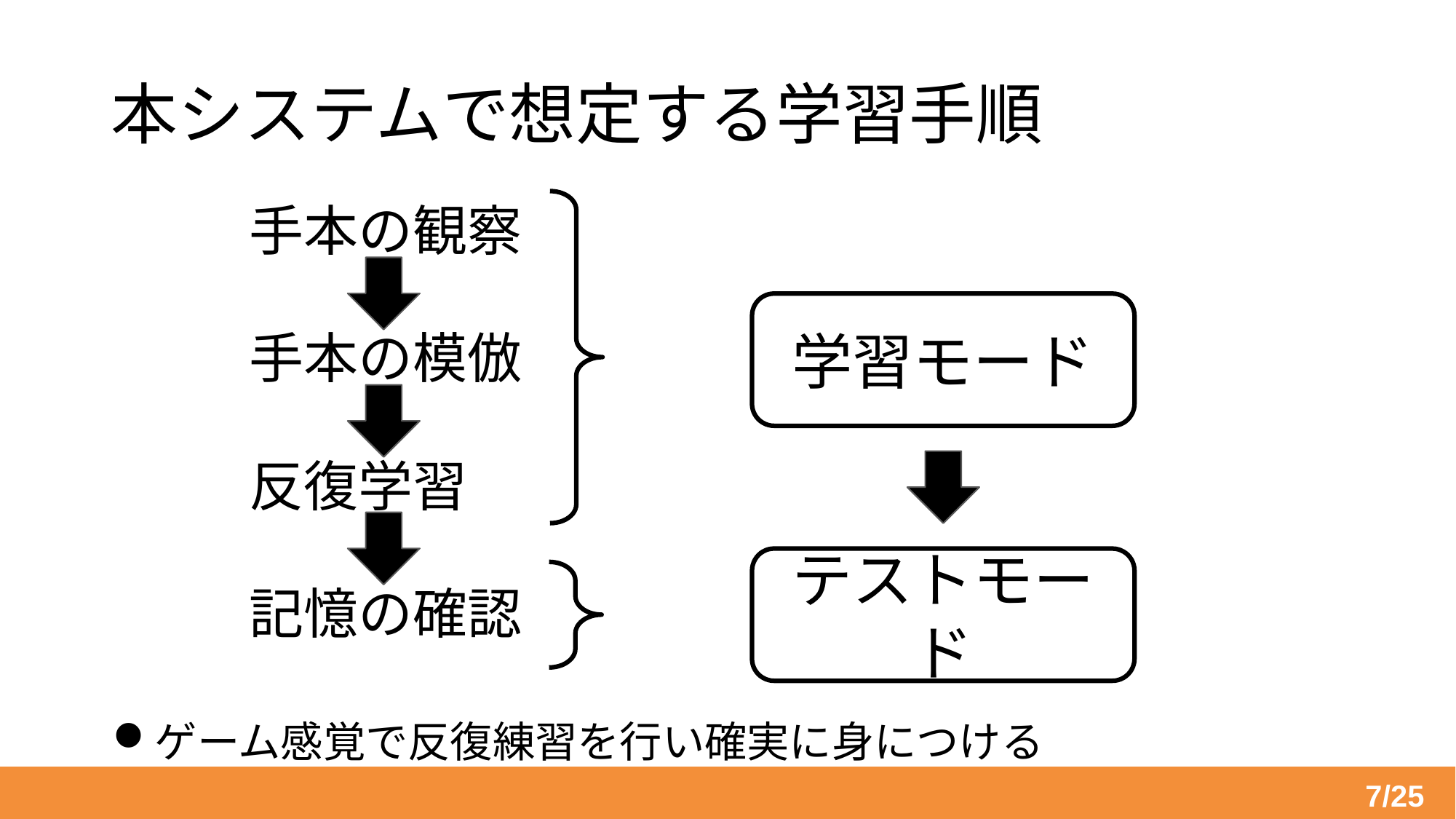

# 本システムで想定する学習手順
手本の観察

学習モード
手本の模倣

反復学習

テストモード

記憶の確認
ゲーム感覚で反復練習を行い確実に身につける
7/25